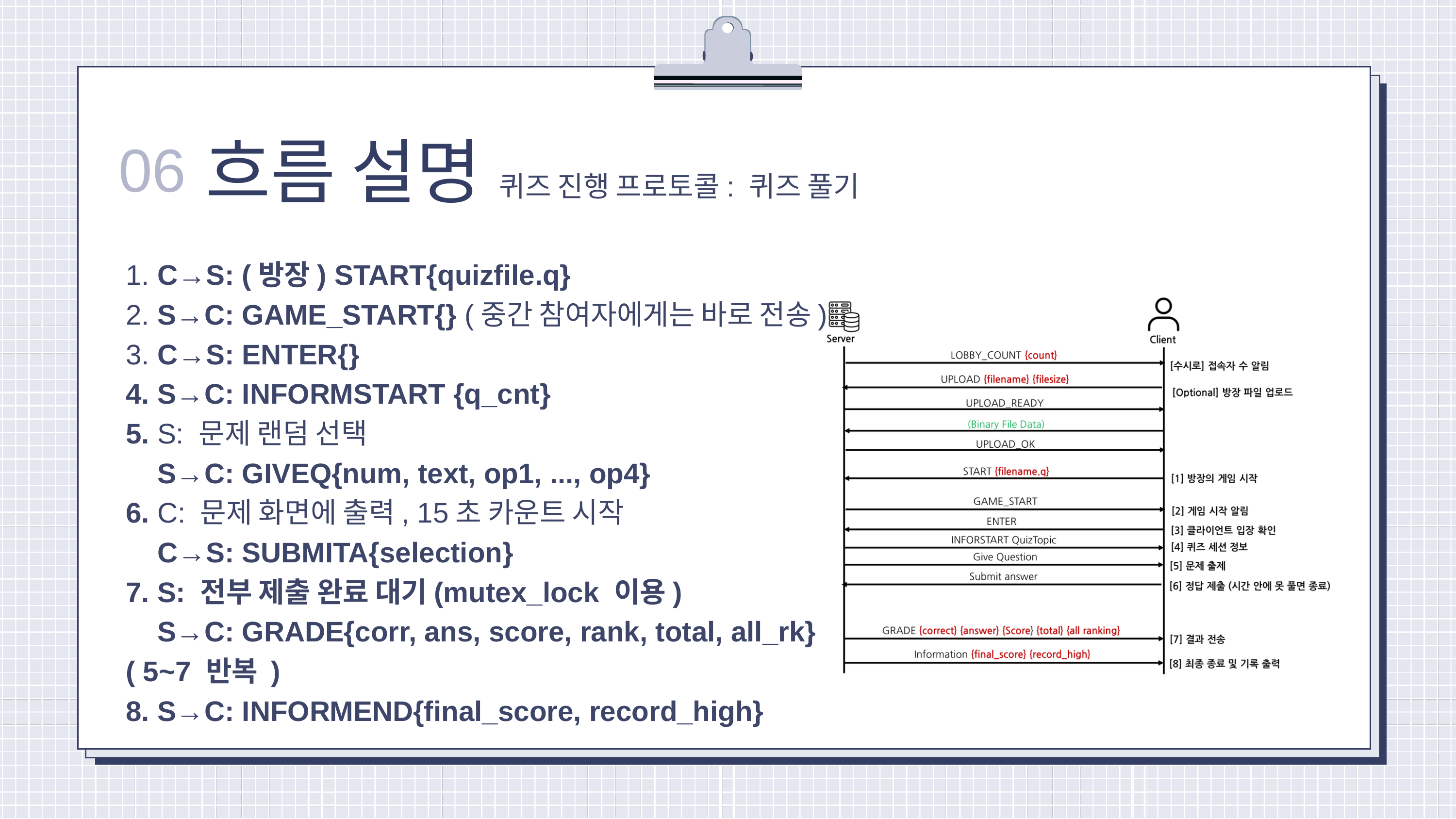

흐름 설명
06
퀴즈 진행 프로토콜: 퀴즈 풀기
1. C→S: (방장) START{quizfile.q}
2. S→C: GAME_START{} (중간 참여자에게는 바로 전송)
3. C→S: ENTER{}
4. S→C: INFORMSTART {q_cnt}
5. S: 문제 랜덤 선택
    S→C: GIVEQ{num, text, op1, ..., op4}
6. C: 문제 화면에 출력, 15초 카운트 시작
    C→S: SUBMITA{selection}
7. S: 전부 제출 완료 대기(mutex_lock 이용)
    S→C: GRADE{corr, ans, score, rank, total, all_rk}
( 5~7 반복 )
8. S→C: INFORMEND{final_score, record_high}